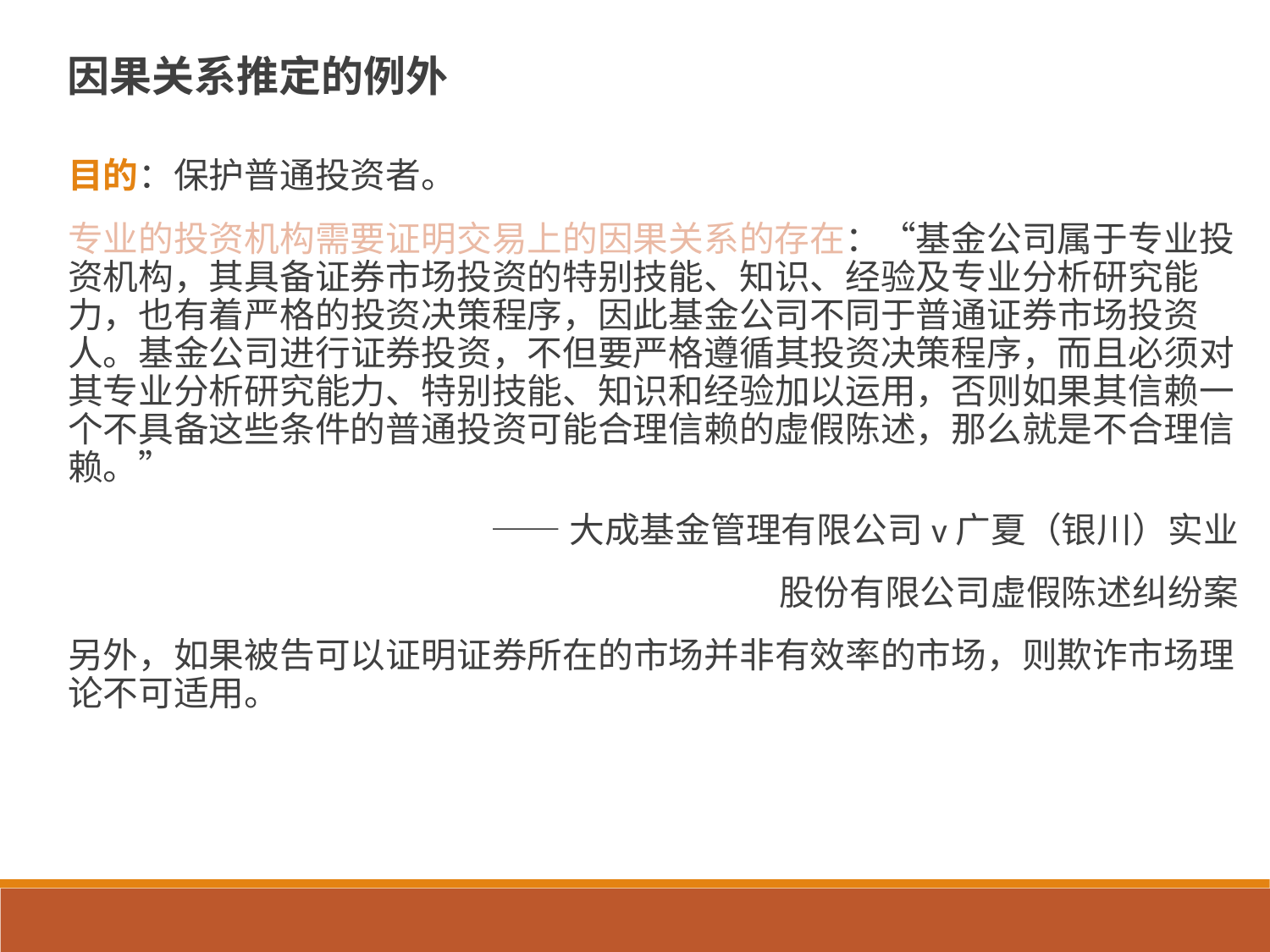

# 因果关系推定的例外
目的：保护普通投资者。
专业的投资机构需要证明交易上的因果关系的存在：“基金公司属于专业投资机构，其具备证券市场投资的特别技能、知识、经验及专业分析研究能力，也有着严格的投资决策程序，因此基金公司不同于普通证券市场投资人。基金公司进行证券投资，不但要严格遵循其投资决策程序，而且必须对其专业分析研究能力、特别技能、知识和经验加以运用，否则如果其信赖一个不具备这些条件的普通投资可能合理信赖的虚假陈述，那么就是不合理信赖。”
——大成基金管理有限公司v广夏（银川）实业
股份有限公司虚假陈述纠纷案
另外，如果被告可以证明证券所在的市场并非有效率的市场，则欺诈市场理论不可适用。